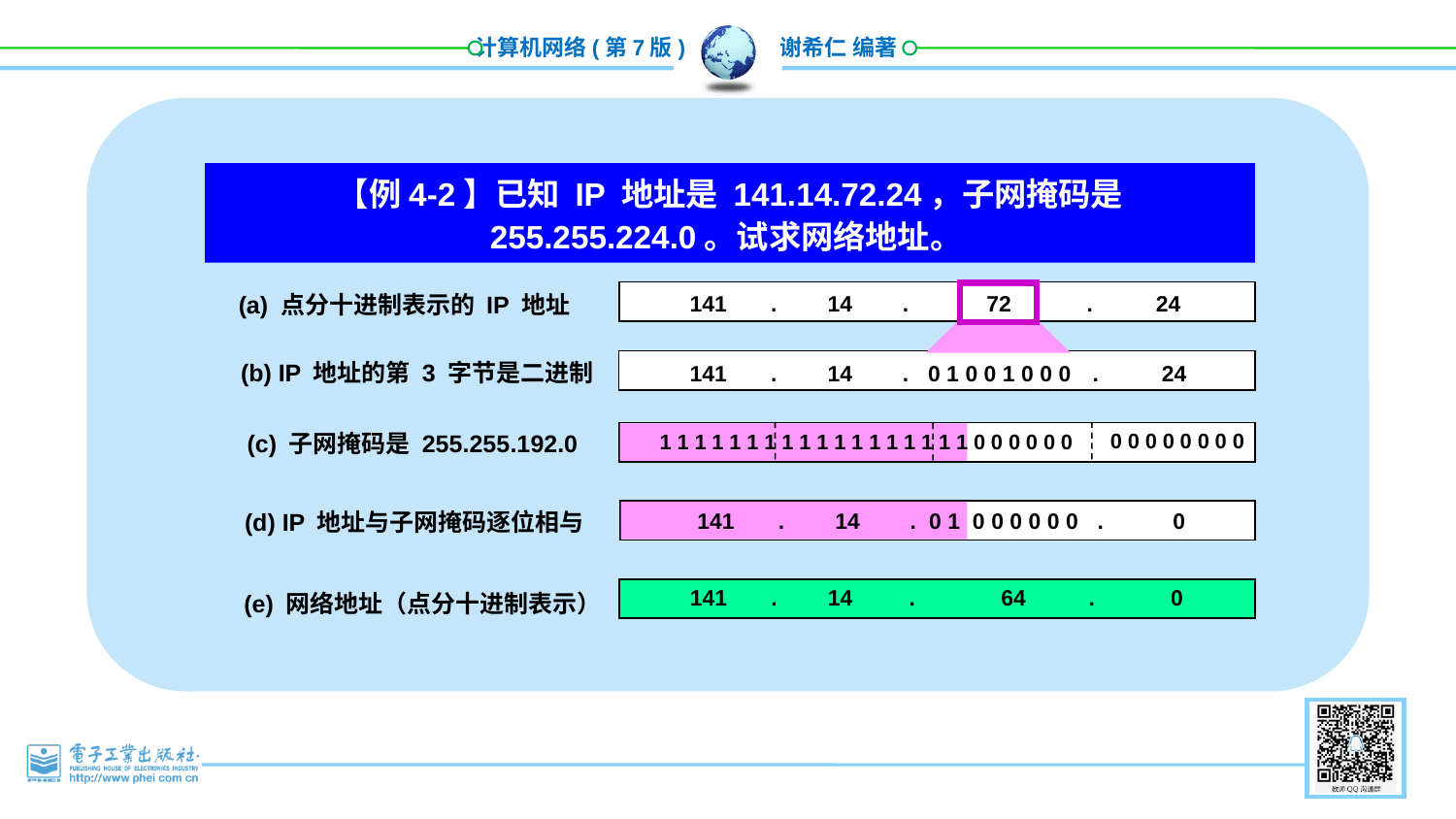

【例4-2】已知 IP 地址是 141.14.72.24，子网掩码是 255.255.224.0。试求网络地址。

(a) 点分十进制表示的 IP 地址
141       .        14        .
    72            .          24

(b) IP 地址的第 3 字节是二进制

141       .        14        .
 .          24
 0 1 0 0 1 0 0 0
0 0 0 0 0 0 0 0
(c) 子网掩码是 255.255.192.0
1 1 1 1 1 1 1 1 1 1 1 1 1 1 1 1 1 1 0 0 0 0 0 0

141       .        14        .  0 1  0 0 0 0 0 0
 .           0
(d) IP 地址与子网掩码逐位相与

141       .        14         .
64          .            0

(e) 网络地址（点分十进制表示）